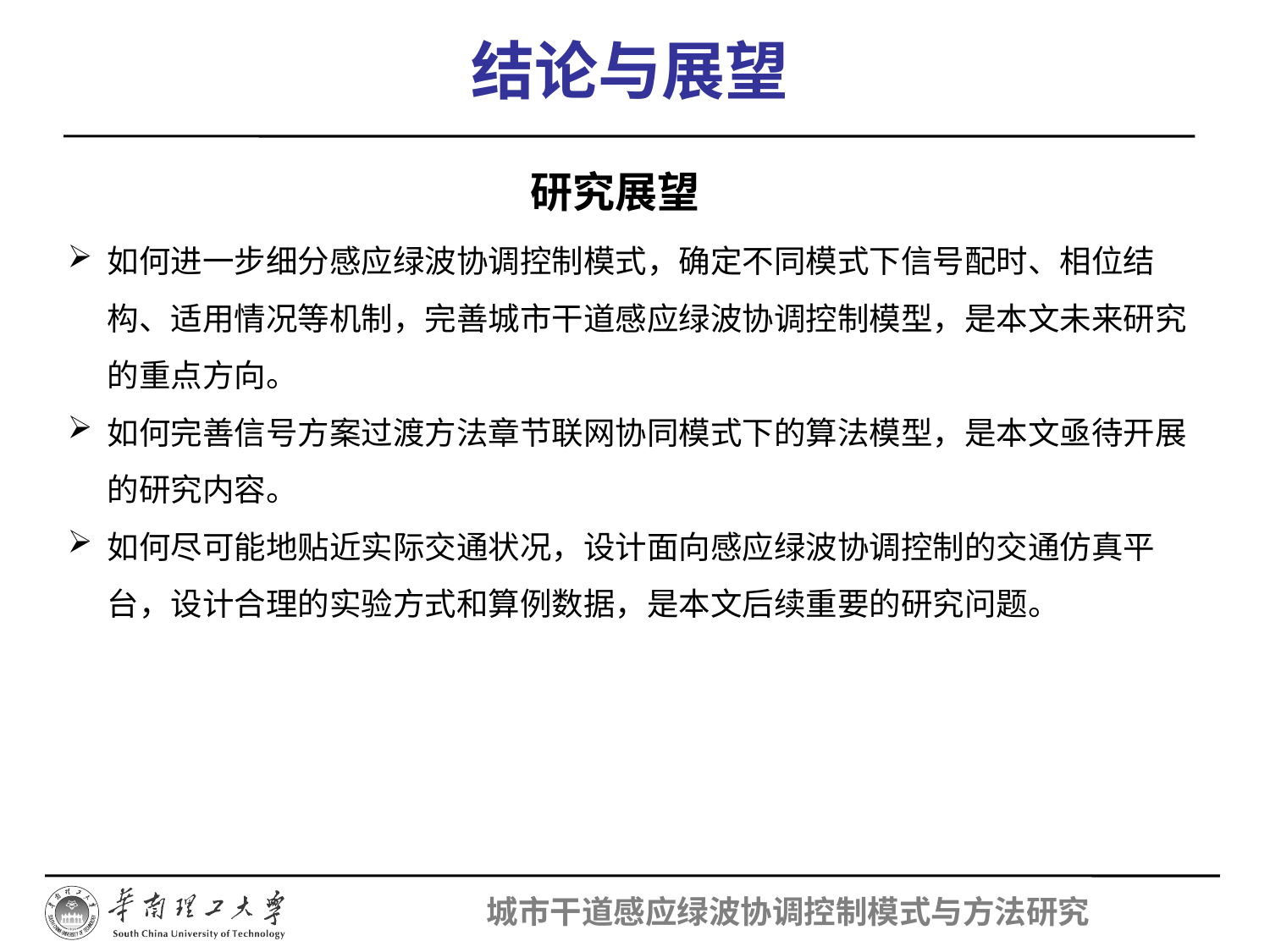

结论与展望
研究展望
如何进一步细分感应绿波协调控制模式，确定不同模式下信号配时、相位结构、适用情况等机制，完善城市干道感应绿波协调控制模型，是本文未来研究的重点方向。
如何完善信号方案过渡方法章节联网协同模式下的算法模型，是本文亟待开展的研究内容。
如何尽可能地贴近实际交通状况，设计面向感应绿波协调控制的交通仿真平台，设计合理的实验方式和算例数据，是本文后续重要的研究问题。